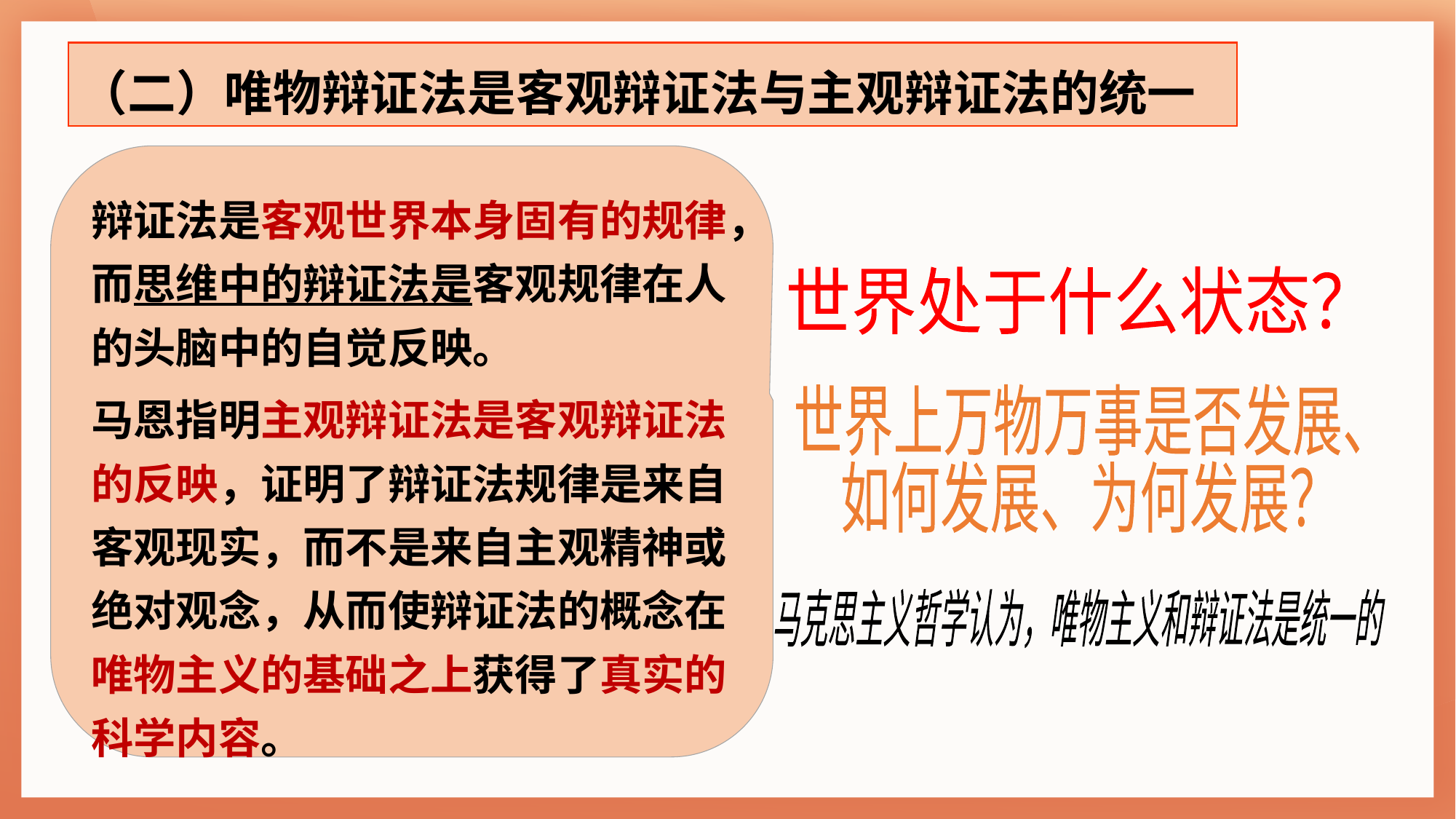

（二）唯物辩证法是客观辩证法与主观辩证法的统一
辩证法是客观世界本身固有的规律，而思维中的辩证法是客观规律在人的头脑中的自觉反映。
马恩指明主观辩证法是客观辩证法的反映，证明了辩证法规律是来自客观现实，而不是来自主观精神或绝对观念，从而使辩证法的概念在唯物主义的基础之上获得了真实的科学内容。
世界处于什么状态？
世界上万物万事是否发展、
如何发展、为何发展？
马克思主义哲学认为，唯物主义和辩证法是统一的